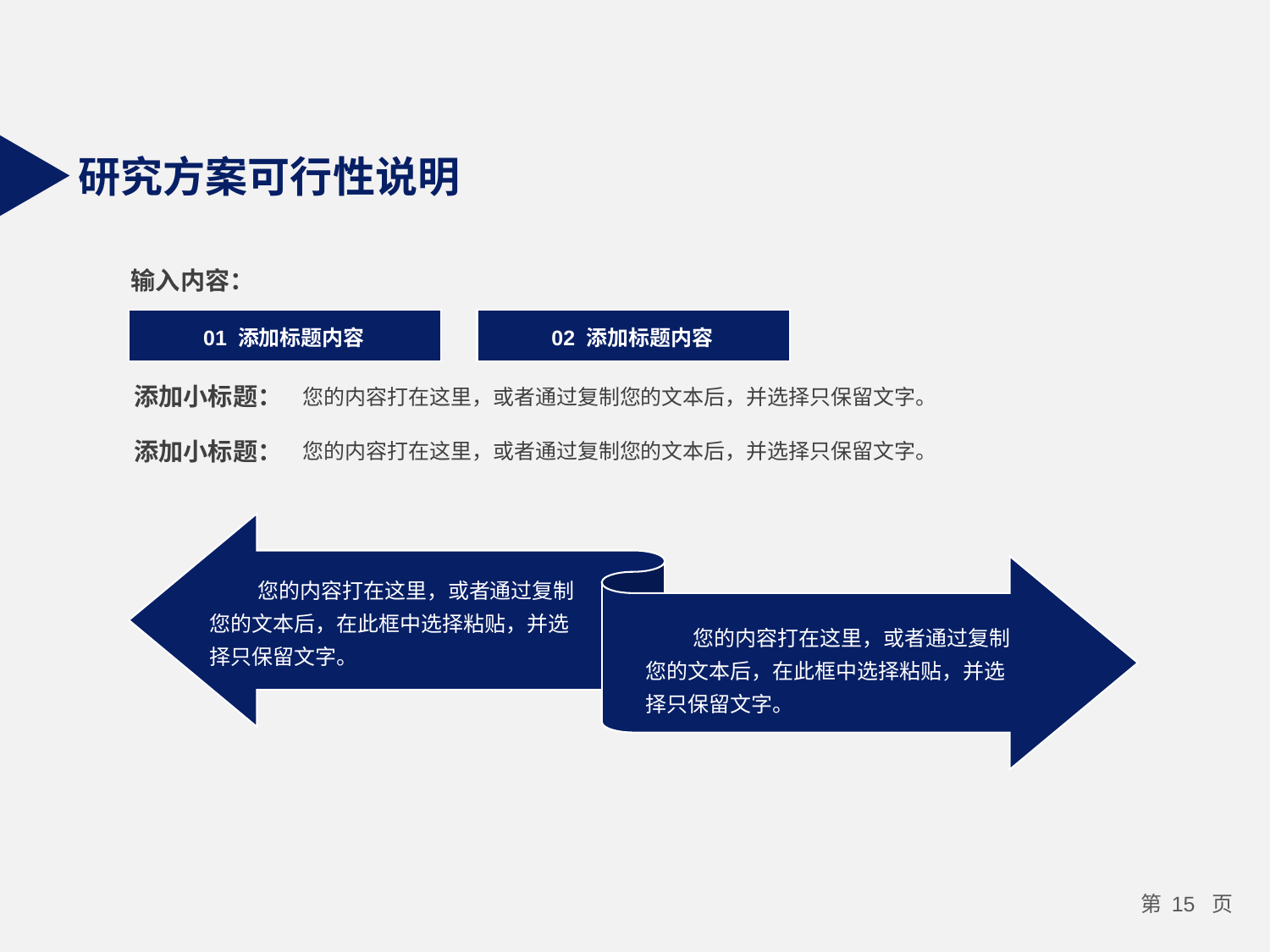

研究方案可行性说明
输入内容：

01 添加标题内容

02 添加标题内容
添加小标题：
您的内容打在这里，或者通过复制您的文本后，并选择只保留文字。
添加小标题：
您的内容打在这里，或者通过复制您的文本后，并选择只保留文字。

您的内容打在这里，或者通过复制您的文本后，在此框中选择粘贴，并选择只保留文字。
您的内容打在这里，或者通过复制您的文本后，在此框中选择粘贴，并选择只保留文字。